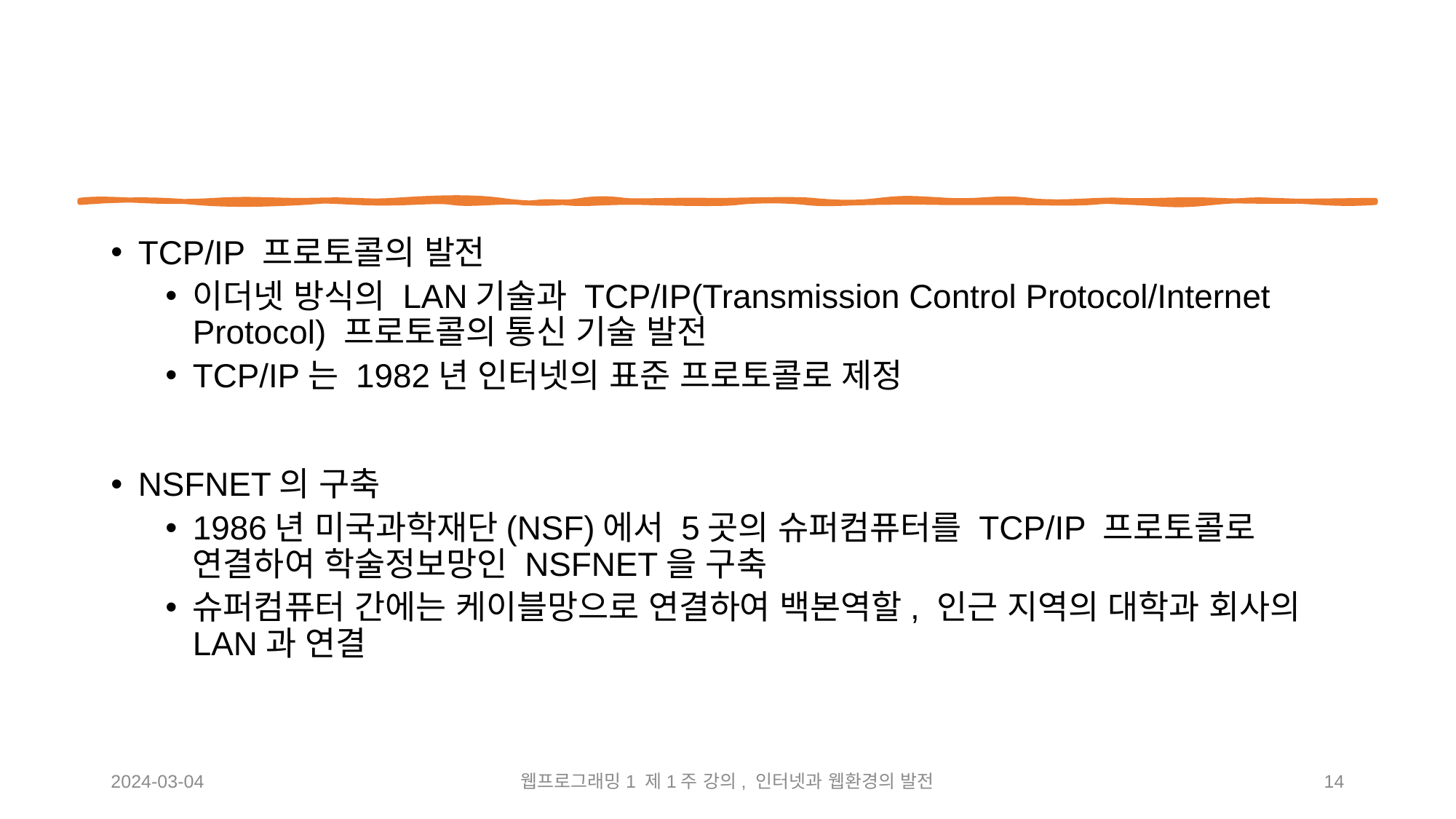

TCP/IP 프로토콜의 발전
이더넷 방식의 LAN기술과 TCP/IP(Transmission Control Protocol/Internet Protocol) 프로토콜의 통신 기술 발전
TCP/IP는 1982년 인터넷의 표준 프로토콜로 제정

NSFNET의 구축
1986년 미국과학재단(NSF)에서 5곳의 슈퍼컴퓨터를 TCP/IP 프로토콜로 연결하여 학술정보망인 NSFNET을 구축
슈퍼컴퓨터 간에는 케이블망으로 연결하여 백본역할, 인근 지역의 대학과 회사의 LAN과 연결
2024-03-04
웹프로그래밍1 제1주 강의, 인터넷과 웹환경의 발전
14